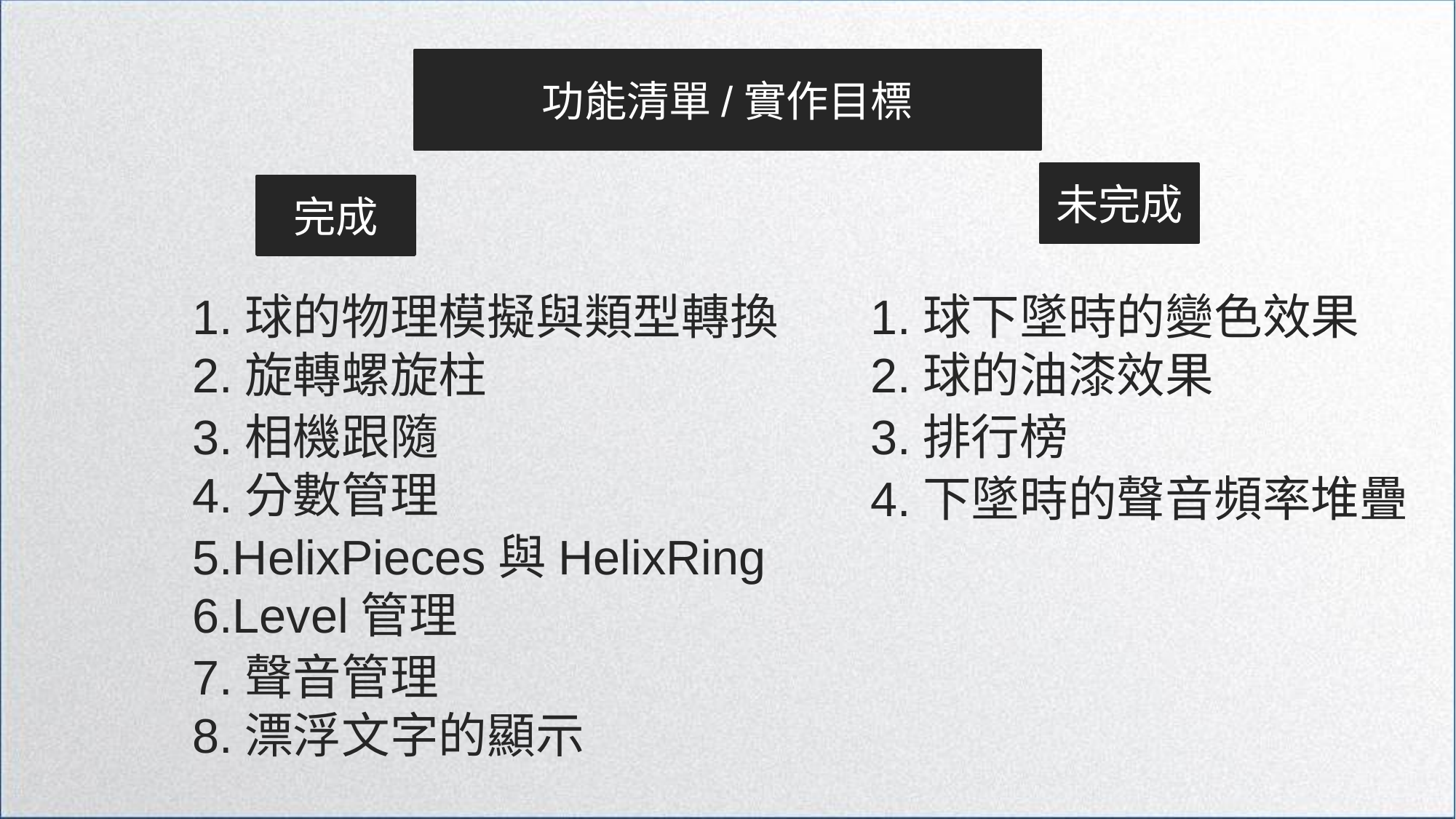

功能清單/實作目標
未完成
完成

1.球下墜時的變色效果
2.球的油漆效果
3.排行榜
4.下墜時的聲音頻率堆疊
1.球的物理模擬與類型轉換
2.旋轉螺旋柱
3.相機跟隨
4.分數管理
5.HelixPieces與HelixRing
6.Level管理
7.聲音管理
8.漂浮文字的顯示